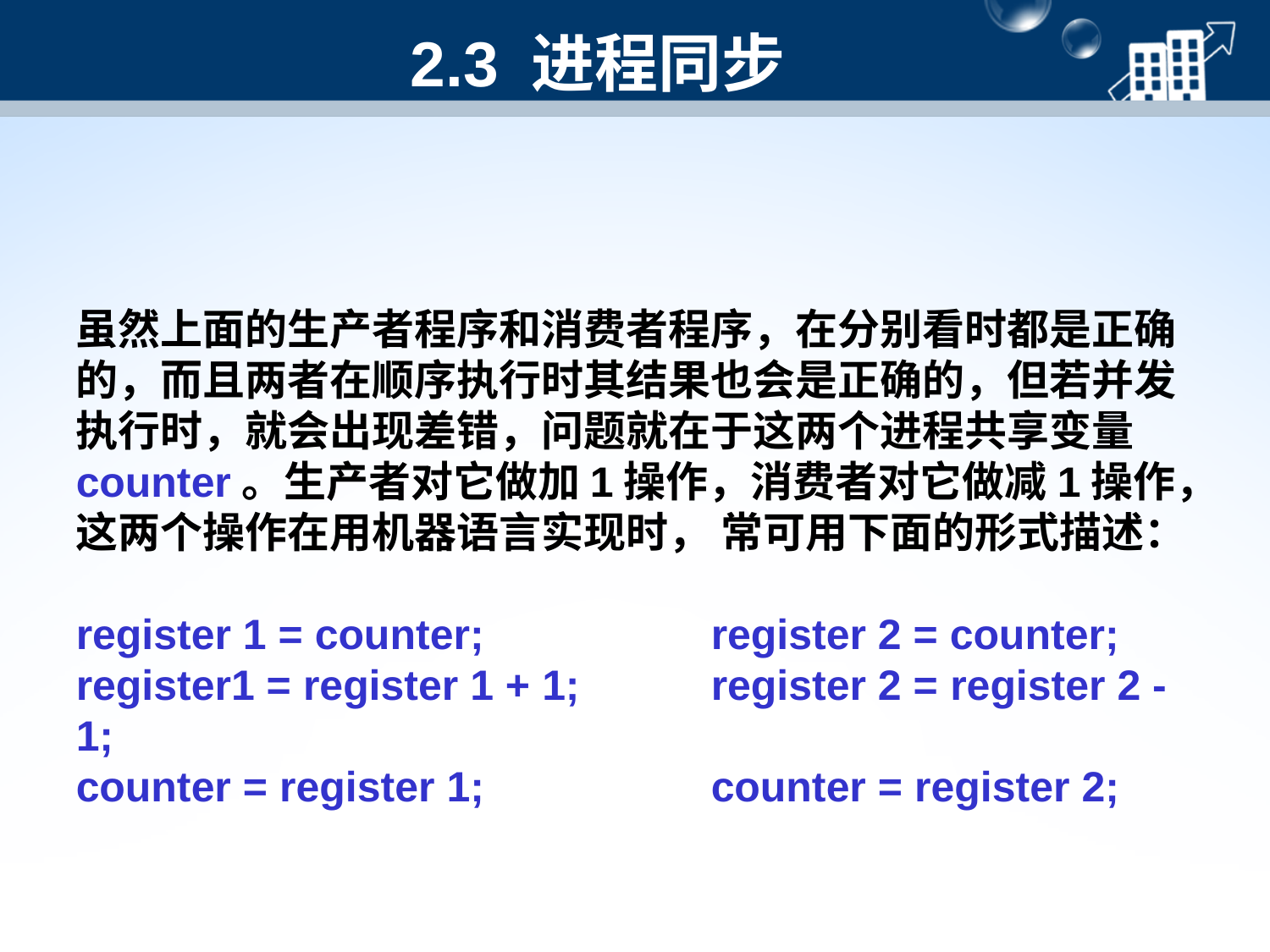

#
2.3 进程同步
虽然上面的生产者程序和消费者程序，在分别看时都是正确的，而且两者在顺序执行时其结果也会是正确的，但若并发执行时，就会出现差错，问题就在于这两个进程共享变量counter。生产者对它做加1操作，消费者对它做减1操作，这两个操作在用机器语言实现时， 常可用下面的形式描述：
register 1 = counter; 		register 2 = counter;
register1 = register 1 + 1; 	register 2 = register 2 - 1;
counter = register 1; 		counter = register 2;